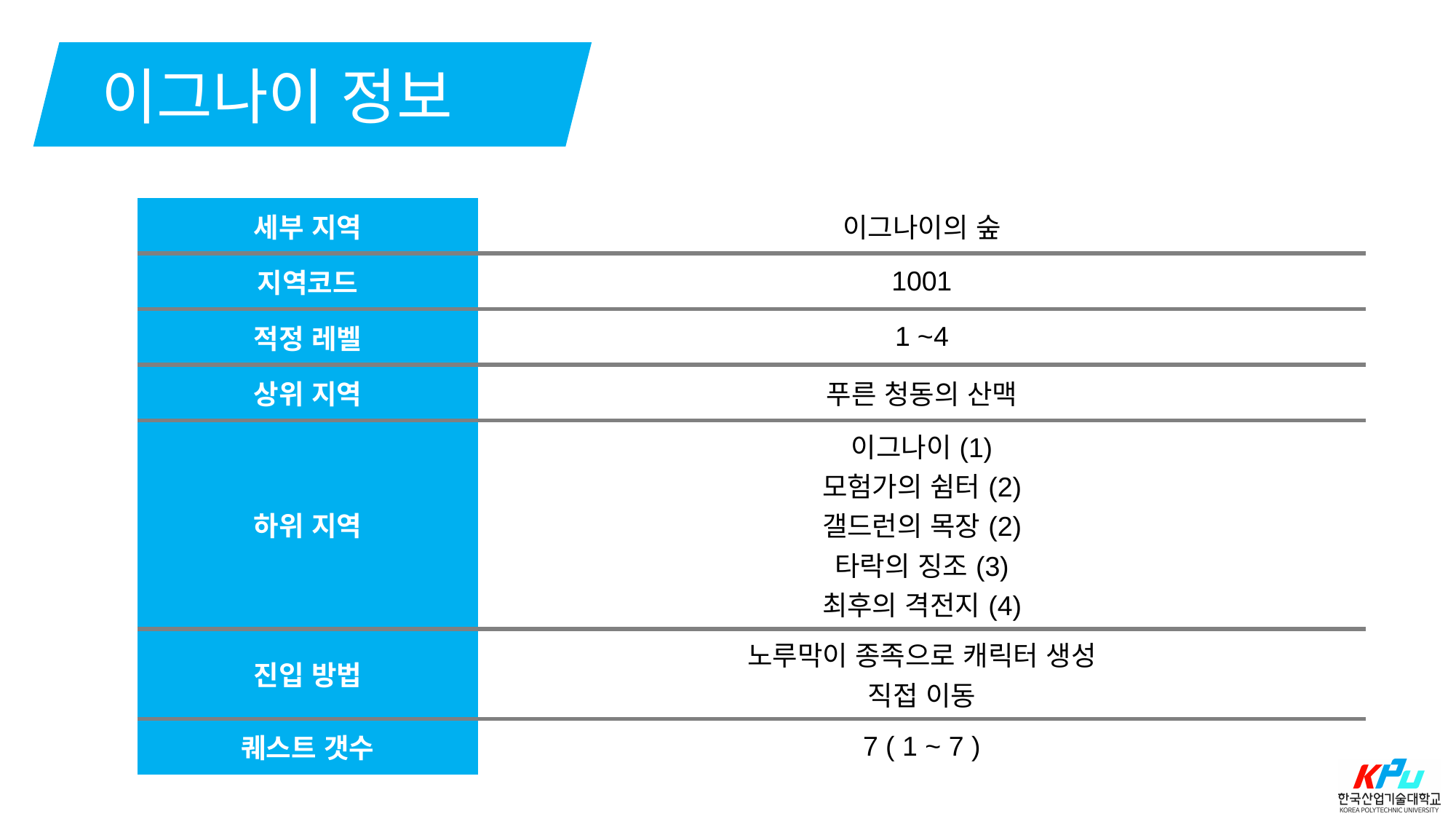

이그나이 정보
| 세부 지역 | 이그나이의 숲 |
| --- | --- |
| 지역코드 | 1001 |
| 적정 레벨 | 1 ~4 |
| 상위 지역 | 푸른 청동의 산맥 |
| 하위 지역 | 이그나이(1) 모험가의 쉼터(2) 갤드런의 목장(2) 타락의 징조(3) 최후의 격전지(4) |
| 진입 방법 | 노루막이 종족으로 캐릭터 생성 직접 이동 |
| 퀘스트 갯수 | 7 ( 1 ~ 7 ) |